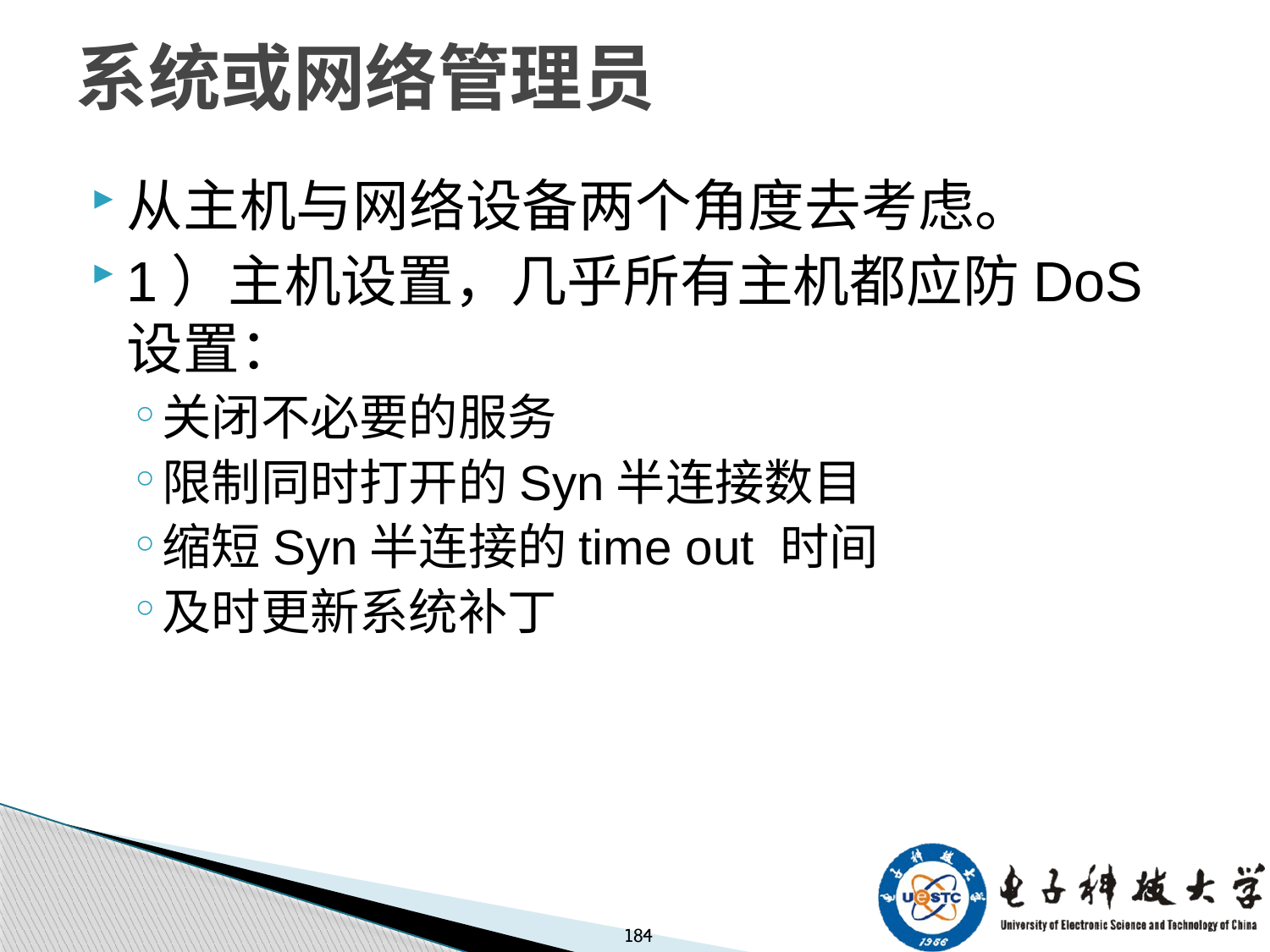

# 系统或网络管理员
从主机与网络设备两个角度去考虑。
1）主机设置，几乎所有主机都应防DoS设置：
关闭不必要的服务
限制同时打开的Syn半连接数目
缩短Syn半连接的time out 时间
及时更新系统补丁
184